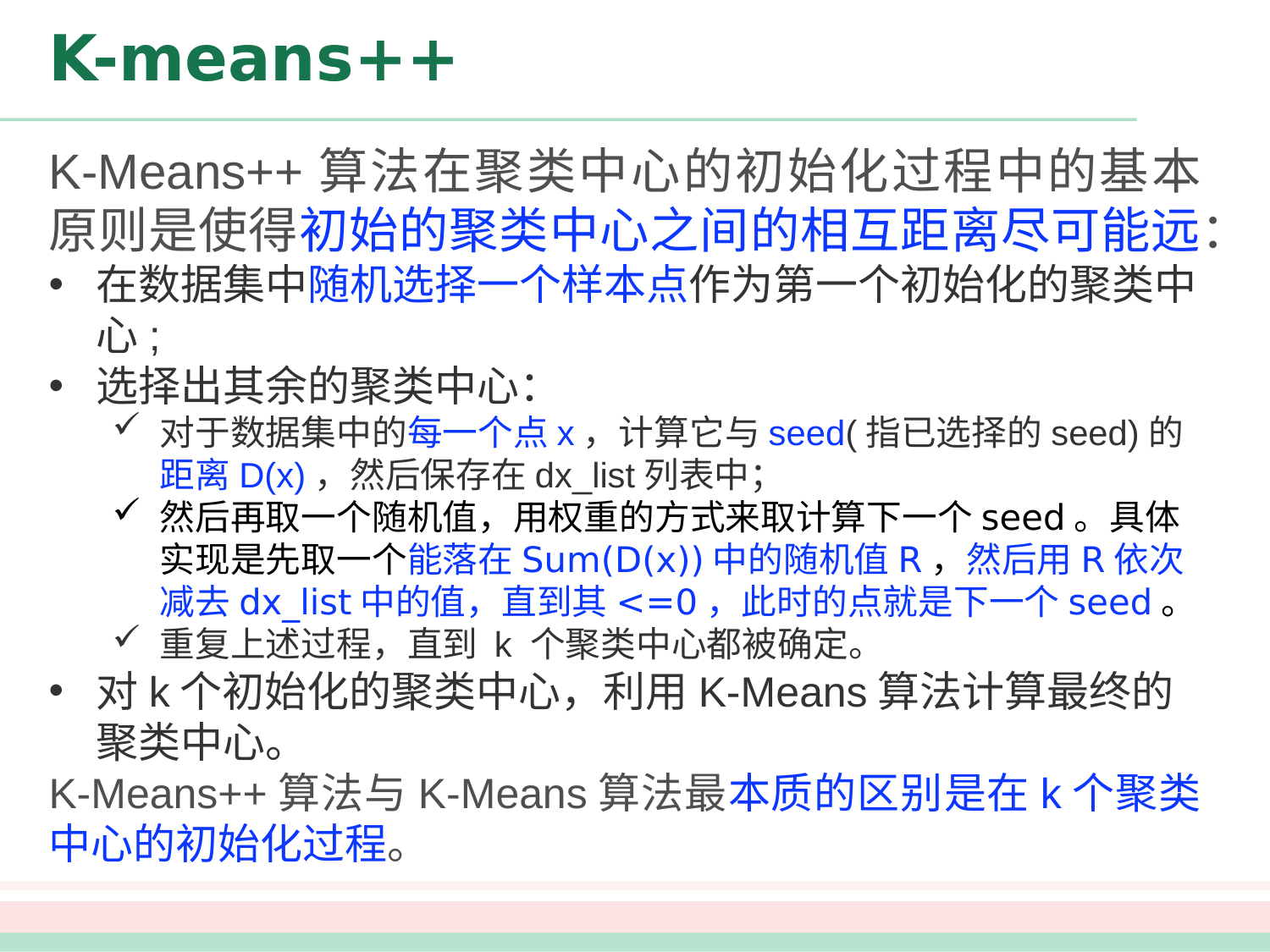

# K-means++
K-Means++算法在聚类中心的初始化过程中的基本原则是使得初始的聚类中心之间的相互距离尽可能远：
在数据集中随机选择一个样本点作为第一个初始化的聚类中心;
选择出其余的聚类中心：
对于数据集中的每一个点x，计算它与seed(指已选择的seed)的距离D(x)，然后保存在dx_list列表中；
然后再取一个随机值，用权重的方式来取计算下一个seed。具体实现是先取一个能落在Sum(D(x))中的随机值R，然后用R依次减去dx_list中的值，直到其<=0，此时的点就是下一个seed。
重复上述过程，直到 k 个聚类中心都被确定。
对k个初始化的聚类中心，利用K-Means算法计算最终的聚类中心。
K-Means++算法与K-Means算法最本质的区别是在k个聚类中心的初始化过程。